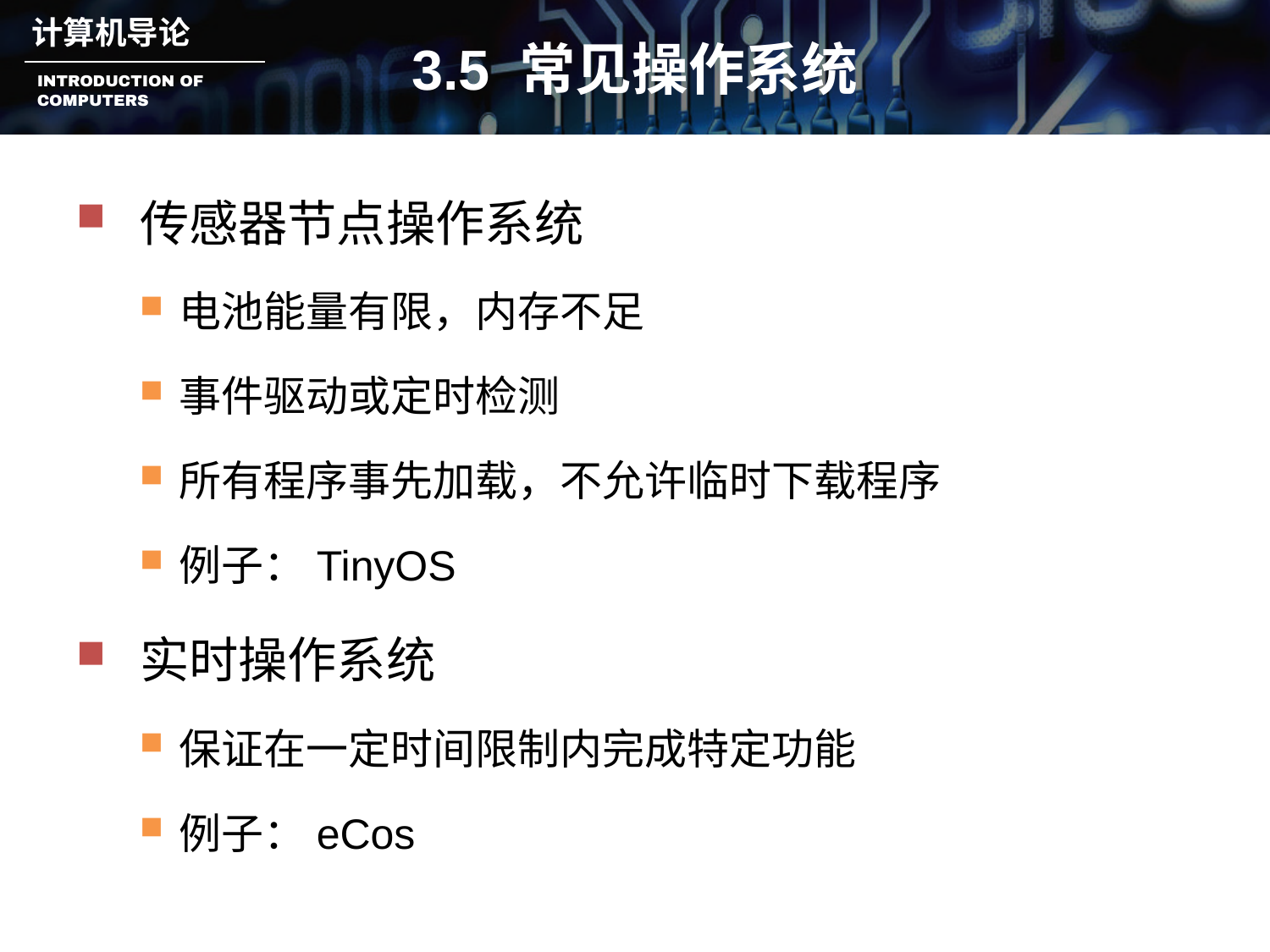

# 3.5 常见操作系统
传感器节点操作系统
电池能量有限，内存不足
事件驱动或定时检测
所有程序事先加载，不允许临时下载程序
例子：TinyOS
实时操作系统
保证在一定时间限制内完成特定功能
例子：eCos